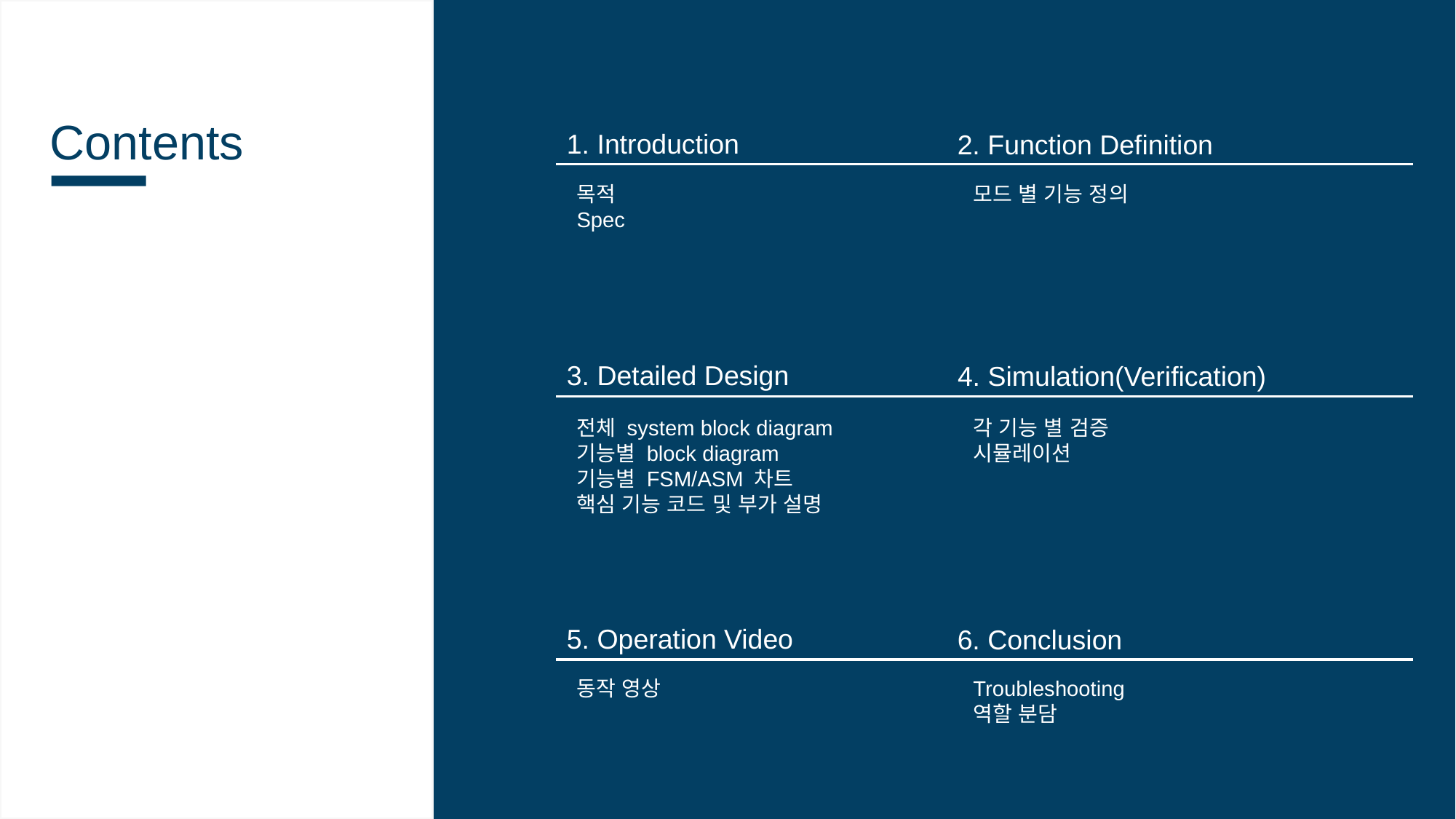

Contents
1. Introduction
2. Function Definition
목적
Spec
모드 별 기능 정의

3. Detailed Design
4. Simulation(Verification)
전체 system block diagram
기능별 block diagram
기능별 FSM/ASM 차트
핵심 기능 코드 및 부가 설명
각 기능 별 검증
시뮬레이션
5. Operation Video
6. Conclusion
동작 영상
Troubleshooting역할 분담